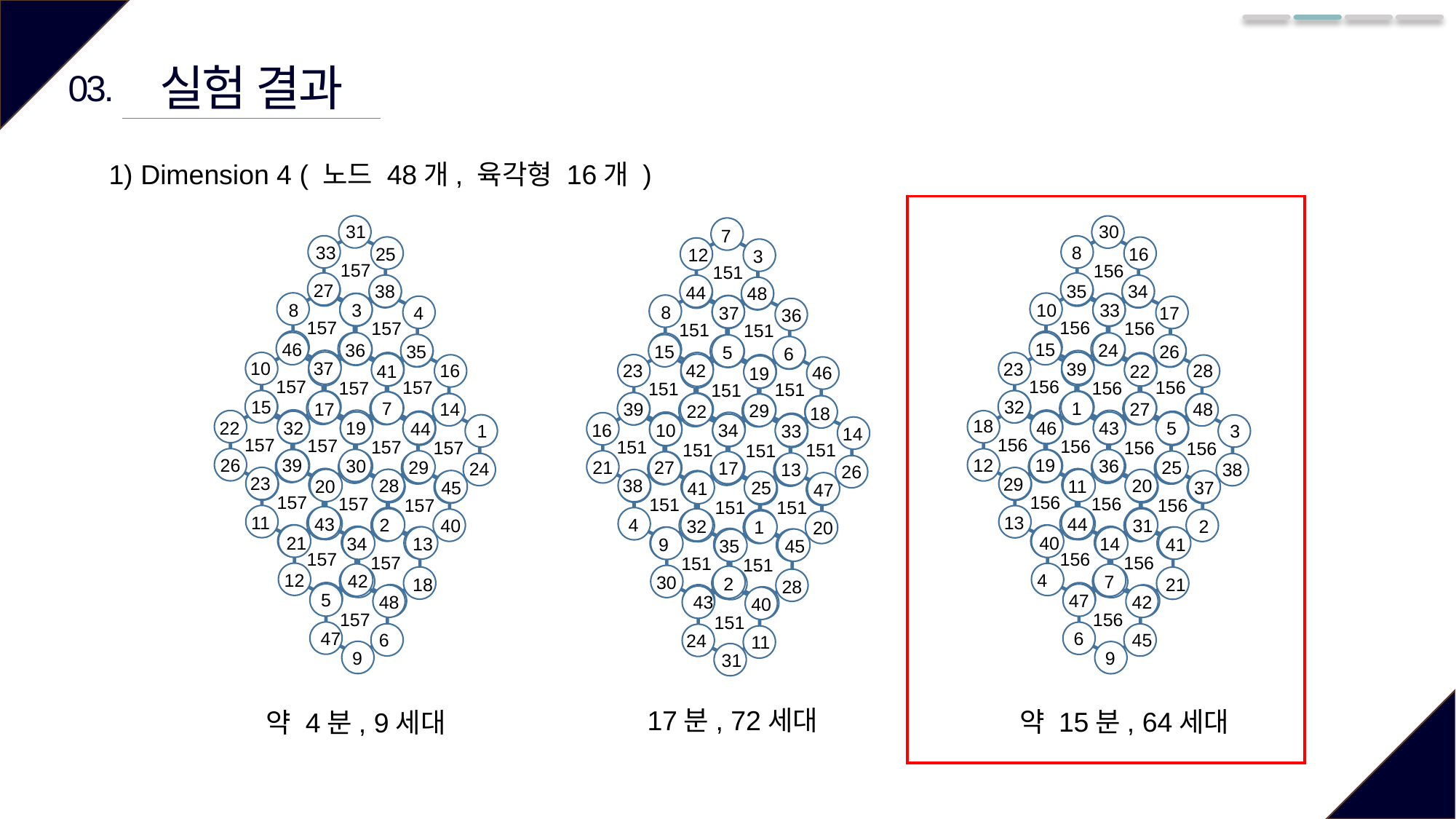

실험 결과
03.
1) Dimension 4 ( 노드 48개, 육각형 16개 )

31

33
25
157
27
38
 8
 3
4
157
157
46
36
35
10
37
16
41
157
157
157
15
 7
17
14
32
19
22
44
1
157
157
157
157
26
39
30
29
24
23
28
20
45
157
157
157
11
43
2
40
21
34
13
157
157
12
42
18
5
48
157
47
6
9
30

8
16
156
35
34
10
33
17
156
156
15
24
26
23
39
28
22
156
156
156
32
1
27
48
18
46
5
43
3
156
156
156
156
12
19
36
25
38
29
20
11
37
156
156
156
13
44
31
2
40
14
41
156
156
4
7
21
47
42
156
6
45
9

 7
12
 3
151
44
48
 8
 37
36
151
151
15
 5
 6
23
42
46
19
151
151
151
39
 29
22
18
10
34
16
33
14
151
151
151
151
21
27
17
13
26
38
25
41
47
151
151
151
 4
32
 1
20
9
35
45
151
151
30
2
28
43
40
151
24
11
31
17분, 72세대
약 15분, 64세대
약 4분, 9세대